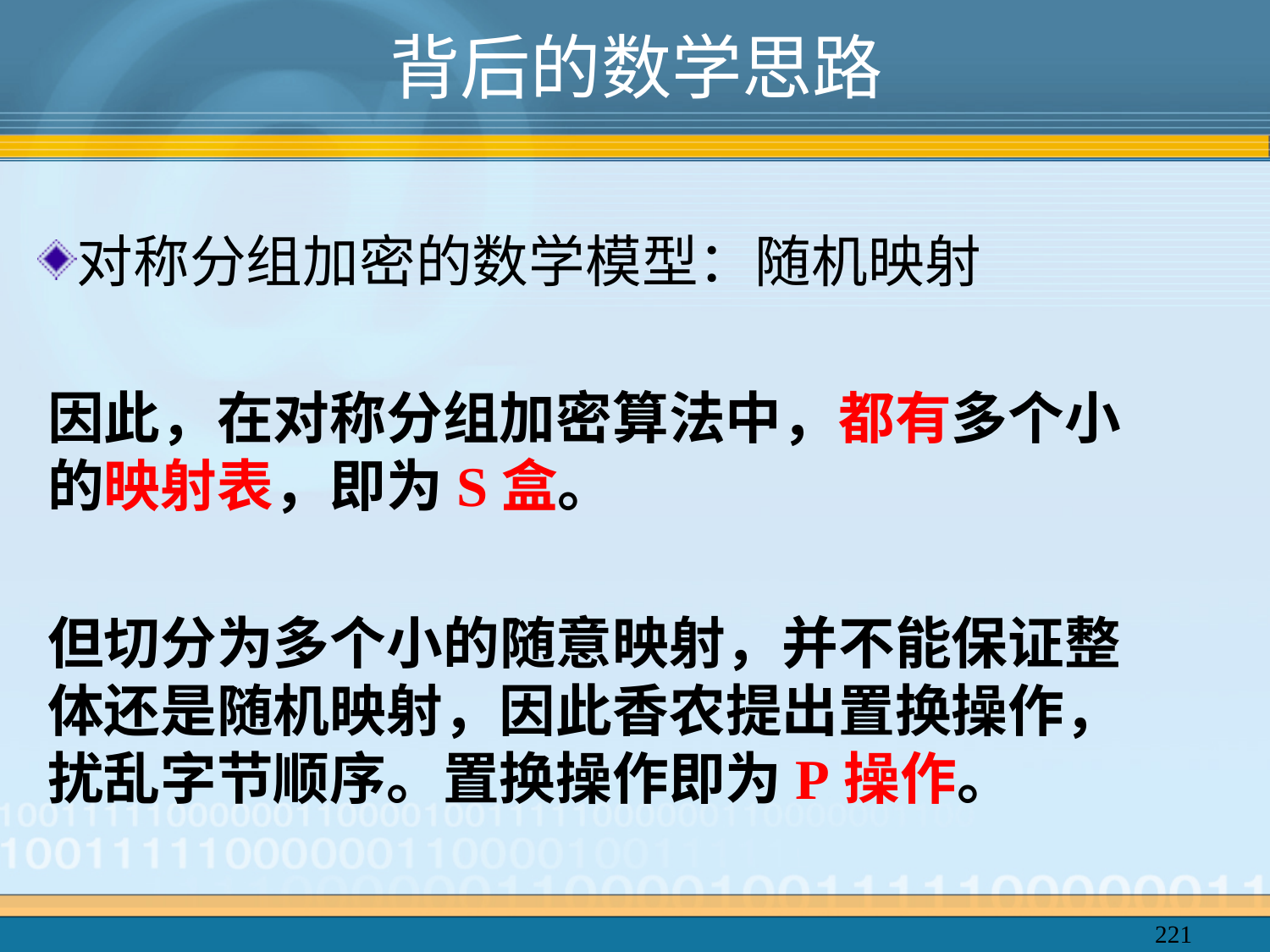

# 背后的数学思路
对称分组加密的数学模型：随机映射

因此，在对称分组加密算法中，都有多个小的映射表，即为S盒。

但切分为多个小的随意映射，并不能保证整体还是随机映射，因此香农提出置换操作，扰乱字节顺序。置换操作即为P操作。

221